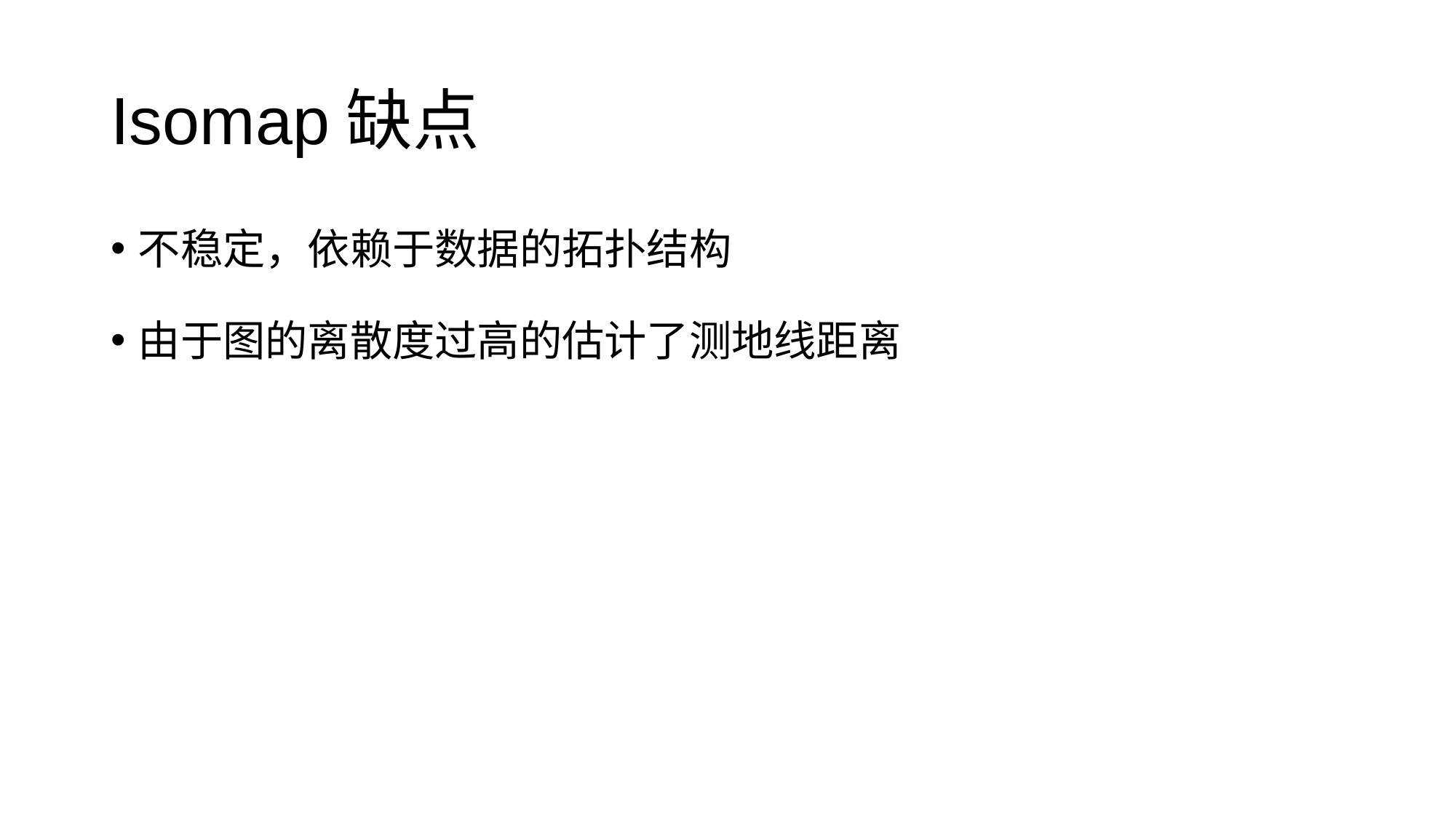

# Isomap缺点
不稳定，依赖于数据的拓扑结构
由于图的离散度过高的估计了测地线距离